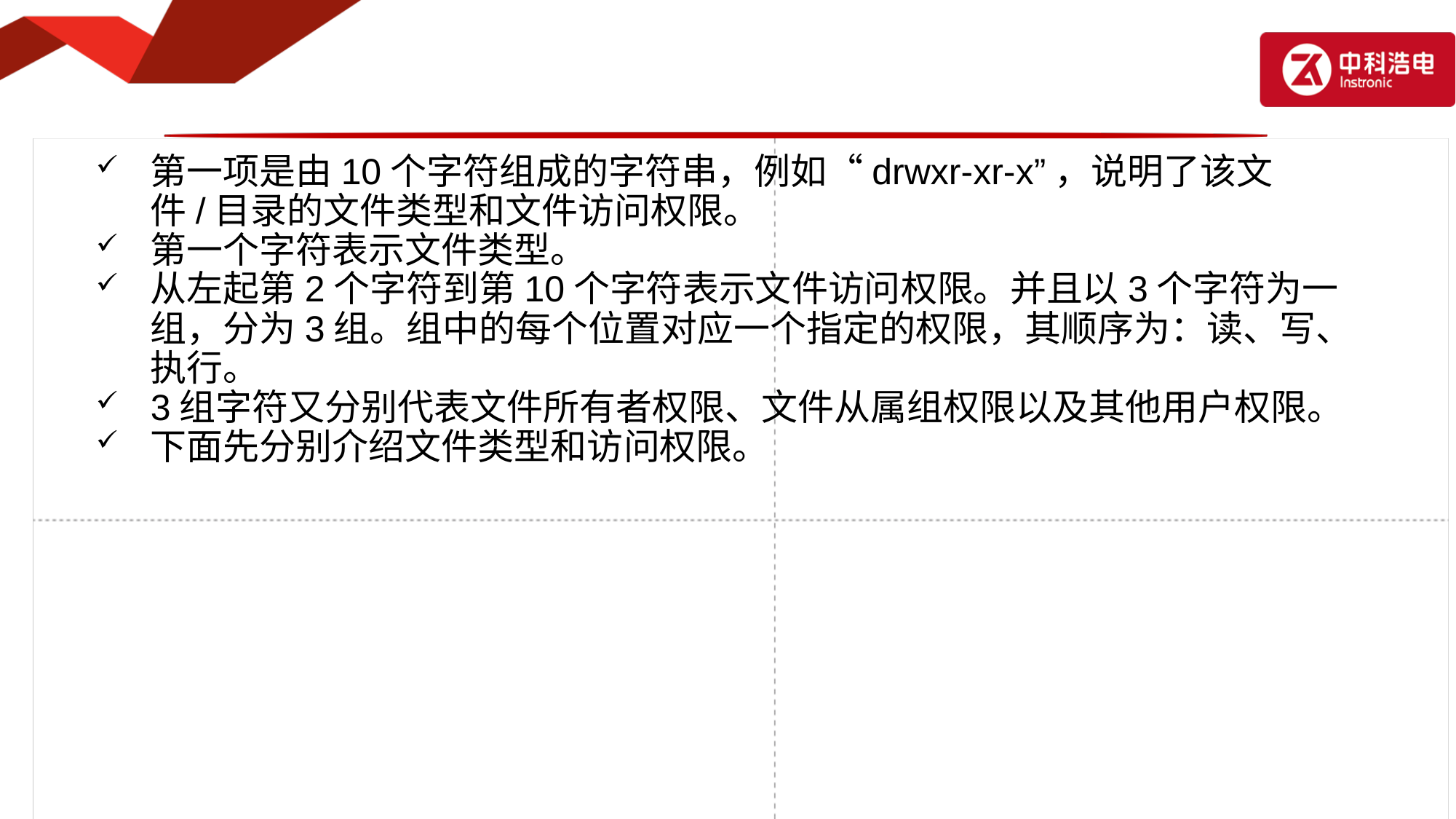

第一项是由10个字符组成的字符串，例如“drwxr-xr-x”，说明了该文件/目录的文件类型和文件访问权限。
第一个字符表示文件类型。
从左起第2个字符到第10个字符表示文件访问权限。并且以3个字符为一组，分为3组。组中的每个位置对应一个指定的权限，其顺序为：读、写、执行。
3组字符又分别代表文件所有者权限、文件从属组权限以及其他用户权限。
下面先分别介绍文件类型和访问权限。